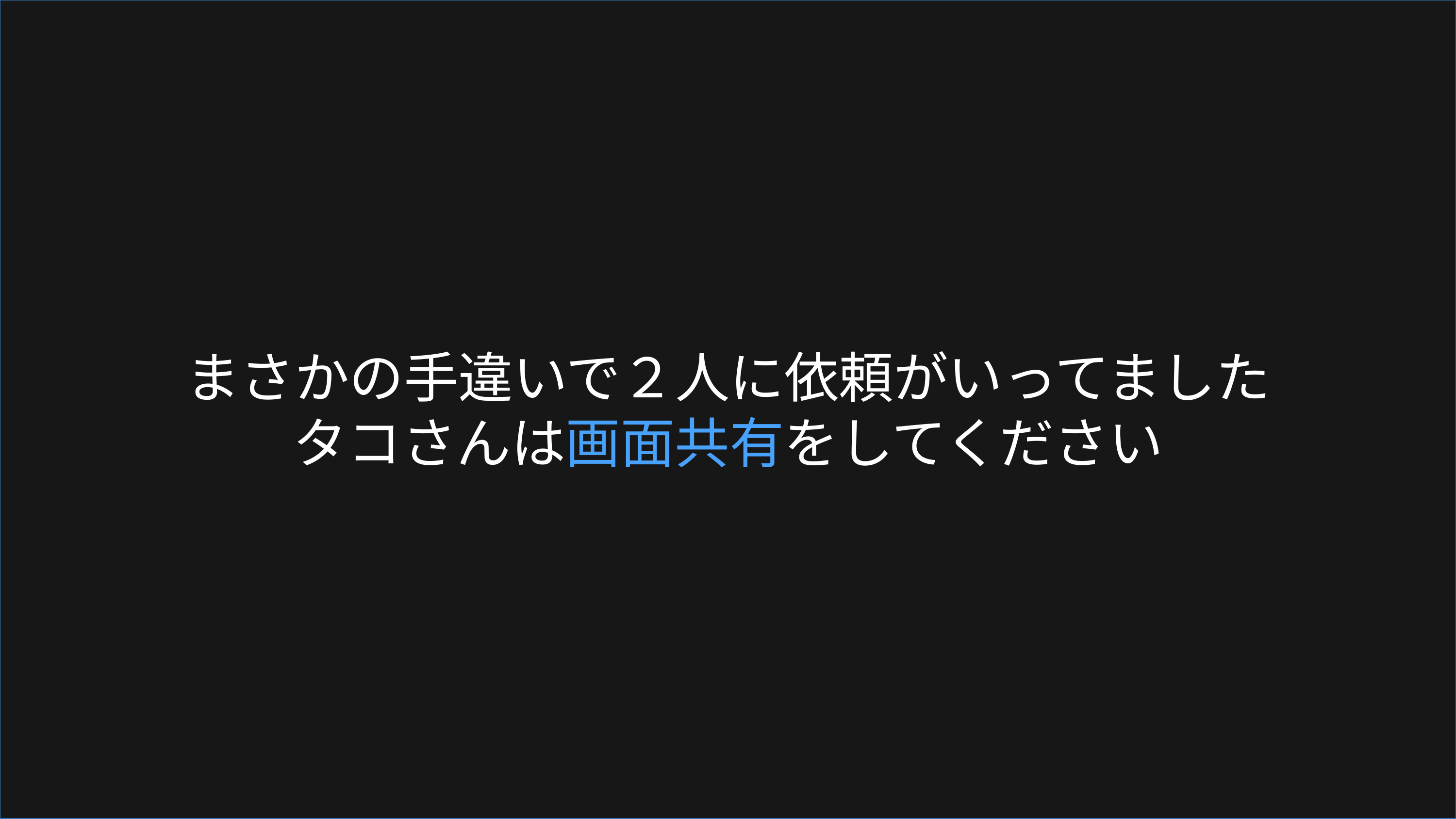

まさかの手違いで２人に依頼がいってました
タコさんは画面共有をしてください